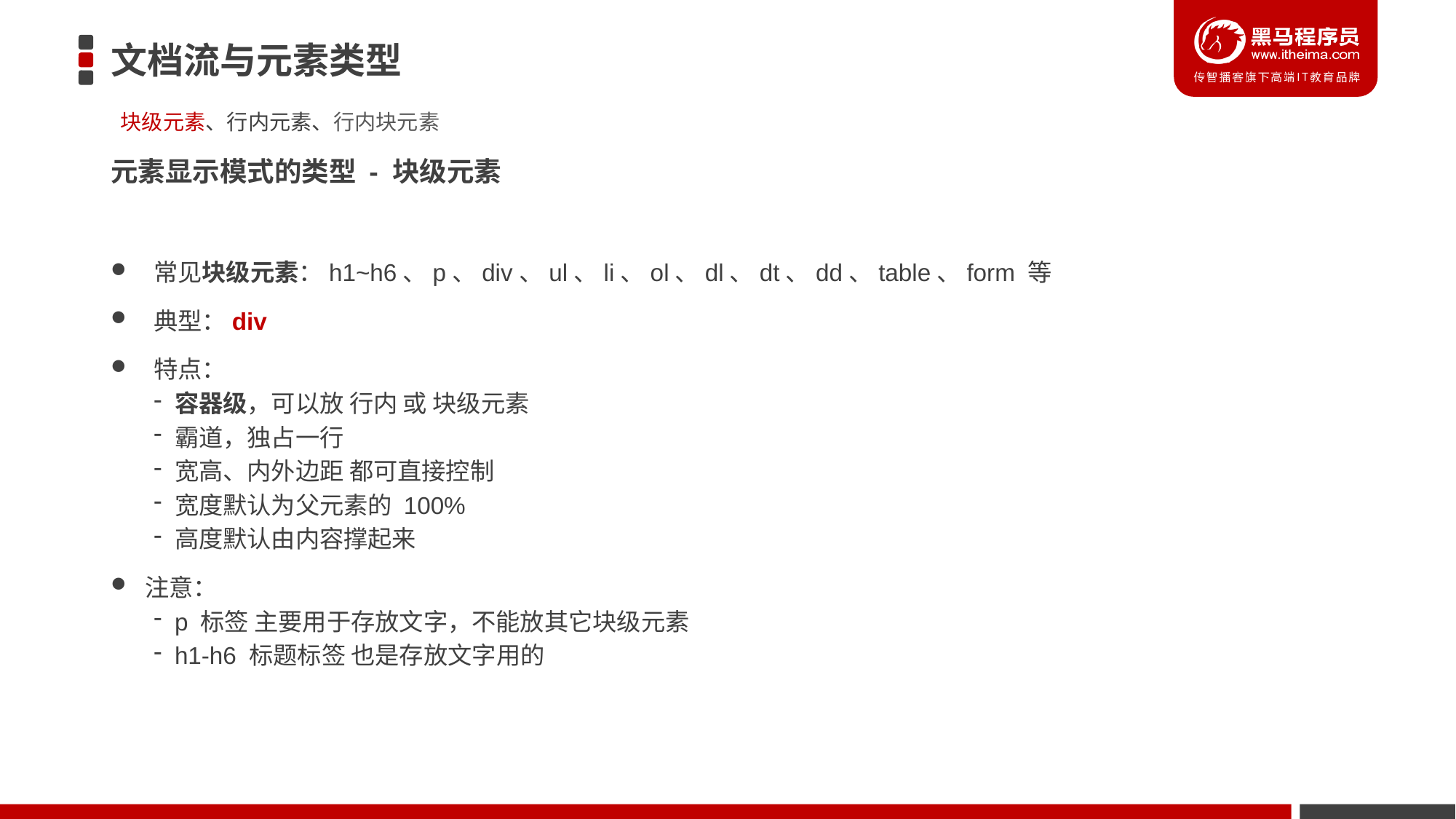

# 文档流与元素类型
块级元素、行内元素、行内块元素
元素显示模式的类型 - 块级元素
常见块级元素：h1~h6、p、div、ul、li、ol、dl、dt、dd、table、form 等
典型：div
特点：
容器级，可以放 行内 或 块级元素
霸道，独占一行
宽高、内外边距 都可直接控制
宽度默认为父元素的 100%
高度默认由内容撑起来
注意：
p 标签 主要用于存放文字，不能放其它块级元素
h1-h6 标题标签 也是存放文字用的